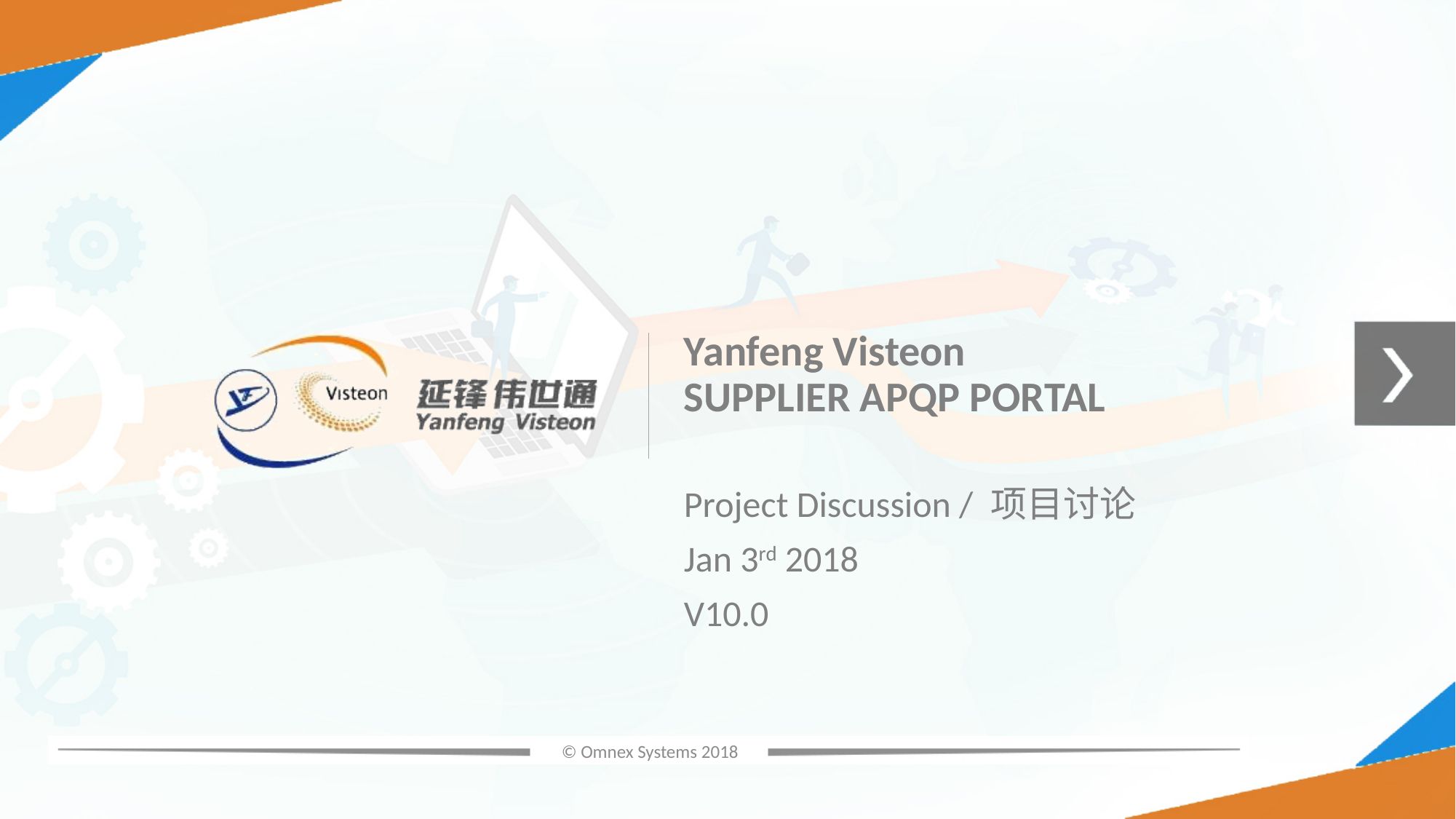

# Yanfeng Visteon SUPPLIER APQP PORTAL
Project Discussion / 项目讨论
Jan 3rd 2018
V10.0